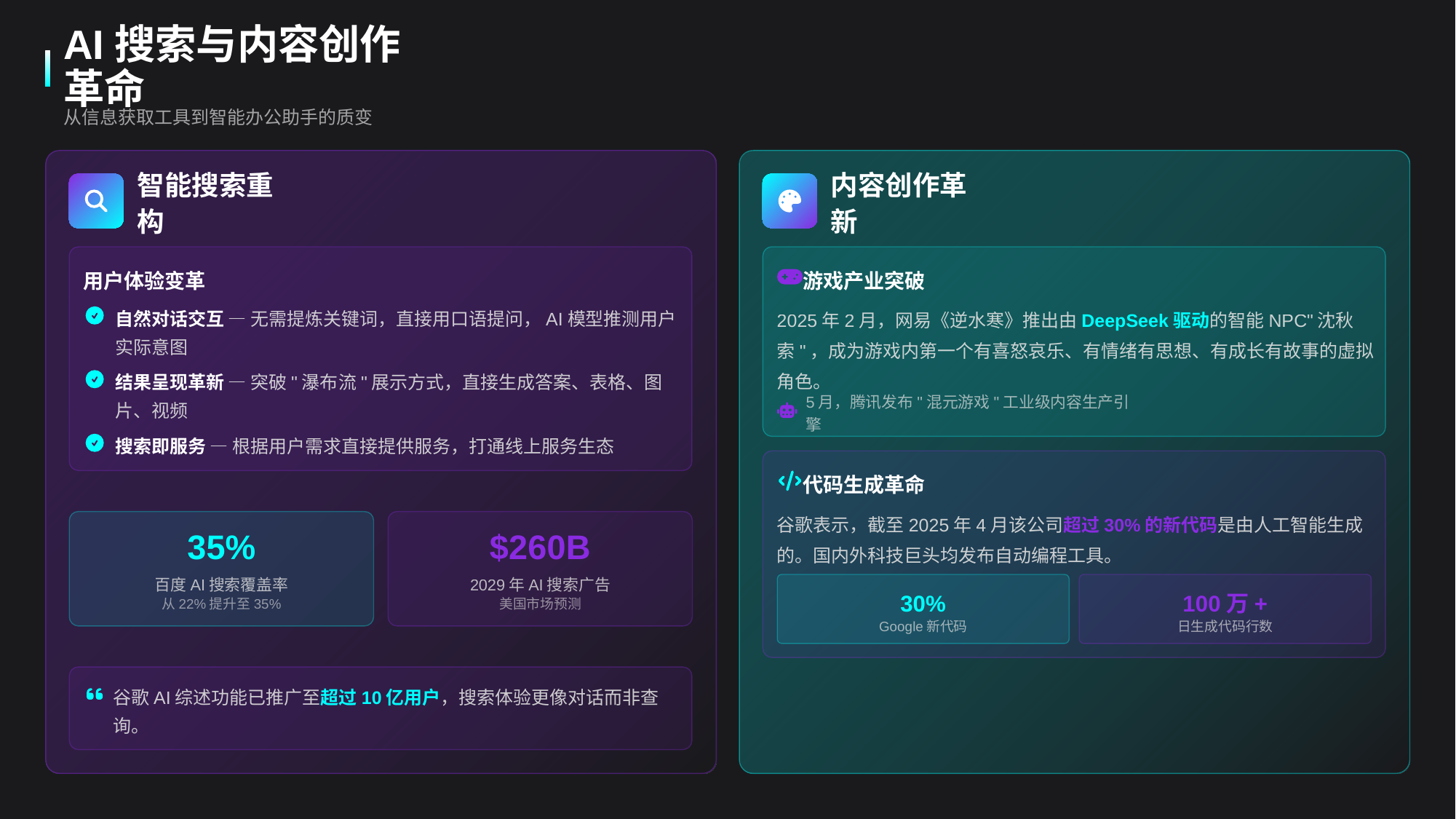

AI搜索与内容创作革命

从信息获取工具到智能办公助手的质变

智能搜索重构
内容创作革新

用户体验变革
游戏产业突破

自然对话交互 — 无需提炼关键词，直接用口语提问，AI模型推测用户实际意图
2025年2月，网易《逆水寒》推出由DeepSeek驱动的智能NPC"沈秋索"，成为游戏内第一个有喜怒哀乐、有情绪有思想、有成长有故事的虚拟角色。

结果呈现革新 — 突破"瀑布流"展示方式，直接生成答案、表格、图片、视频

5月，腾讯发布"混元游戏"工业级内容生产引擎

搜索即服务 — 根据用户需求直接提供服务，打通线上服务生态

代码生成革命

谷歌表示，截至2025年4月该公司超过30%的新代码是由人工智能生成的。国内外科技巨头均发布自动编程工具。

35%
$260B
百度AI搜索覆盖率
2029年AI搜索广告

30%
100万+
从22%提升至35%
美国市场预测
Google新代码
日生成代码行数

谷歌AI综述功能已推广至超过10亿用户，搜索体验更像对话而非查询。